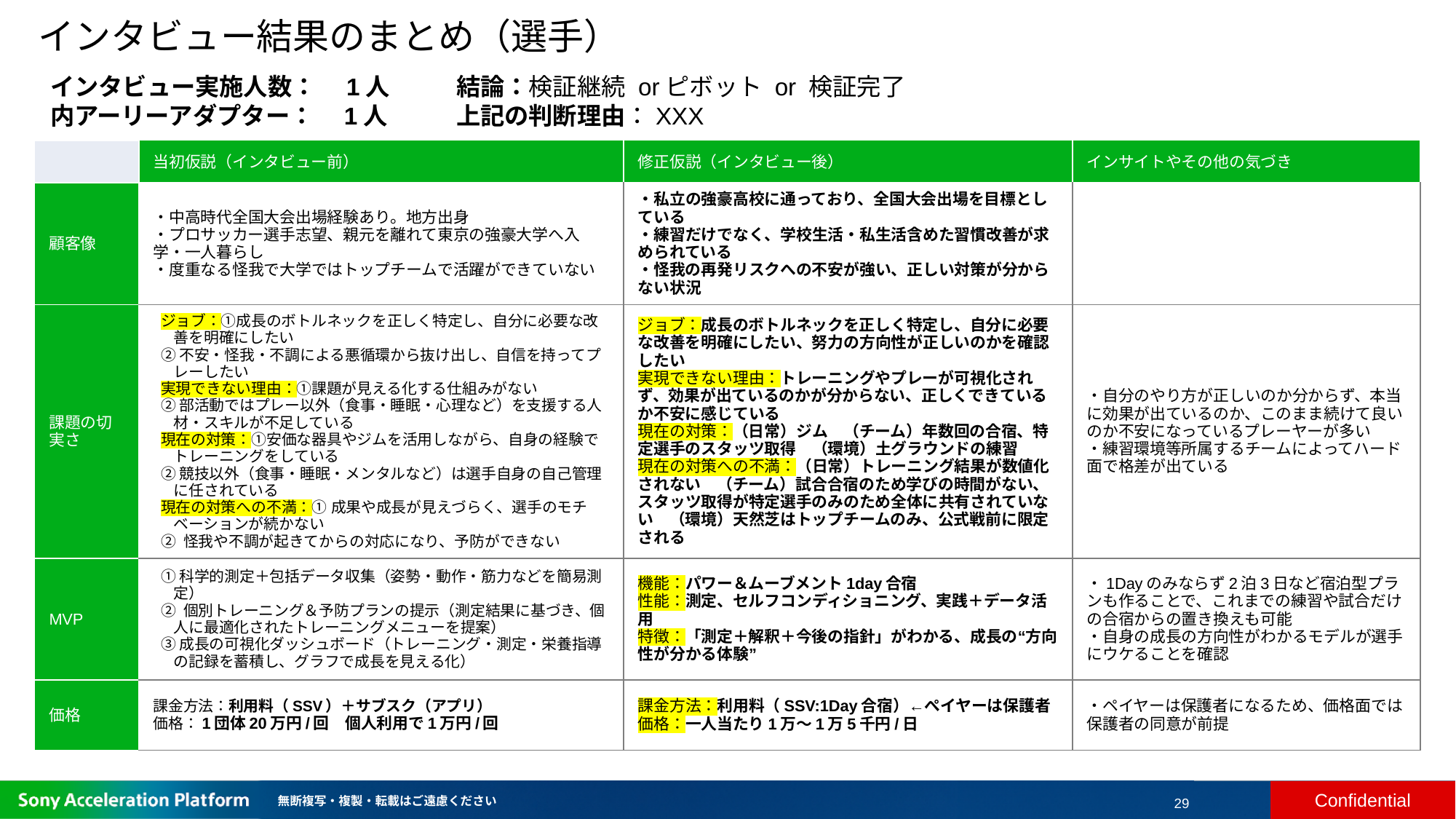

# インタビュー結果のまとめ（選手）
結論：検証継続 orピボット or 検証完了
上記の判断理由：XXX
インタビュー実施人数：　1人
内アーリーアダプター：　1人
|  | 当初仮説（インタビュー前） | 修正仮説（インタビュー後） | インサイトやその他の気づき |
| --- | --- | --- | --- |
| 顧客像 | ・中高時代全国大会出場経験あり。地方出身 ・プロサッカー選手志望、親元を離れて東京の強豪大学へ入学・一人暮らし ・度重なる怪我で大学ではトップチームで活躍ができていない | ・私立の強豪高校に通っており、全国大会出場を目標としている ・練習だけでなく、学校生活・私生活含めた習慣改善が求められている ・怪我の再発リスクへの不安が強い、正しい対策が分からない状況 |  |
| 課題の切実さ | ジョブ：​①成長のボトルネックを正しく特定し、自分に必要な改善を明確にしたい ②不安・怪我・不調による悪循環から抜け出し、自信を持ってプレーしたい 実現できない理由：​①課題が見える化する仕組みがない ②部活動ではプレー以外（食事・睡眠・心理など）を支援する人材・スキルが不足している 現在の対策：​①安価な器具やジムを活用しながら、自身の経験でトレーニングをしている ②競技以外（食事・睡眠・メンタルなど）は選手自身の自己管理に任されている 現在の対策への不満：① 成果や成長が見えづらく、選手のモチベーションが続かない ② 怪我や不調が起きてからの対応になり、予防ができない | ジョブ：​​成長のボトルネックを正しく特定し、自分に必要な改善を明確にしたい、努力の方向性が正しいのかを確認したい 実現できない理由：​トレーニングやプレーが可視化されず、効果が出ているのかが分からない、正しくできているか不安に感じている 現在の対策：​（日常）ジム　（チーム）年数回の合宿、特定選手のスタッツ取得　（環境）土グラウンドの練習 現在の対策への不満：（日常）トレーニング結果が数値化されない　（チーム）試合合宿のため学びの時間がない、スタッツ取得が特定選手のみのため全体に共有されていない　（環境）天然芝はトップチームのみ、公式戦前に限定される | ・自分のやり方が正しいのか分からず、本当に効果が出ているのか、このまま続けて良いのか不安になっているプレーヤーが多い ・練習環境等所属するチームによってハード面で格差が出ている |
| MVP | ①科学的測定＋包括データ収集（姿勢・動作・筋力などを簡易測定） ② 個別トレーニング＆予防プランの提示（測定結果に基づき、個人に最適化されたトレーニングメニューを提案） ③成長の可視化ダッシュボード（トレーニング・測定・栄養指導の記録を蓄積し、グラフで成長を見える化） | 機能：パワー＆ムーブメント1day合宿 性能：測定、セルフコンディショニング、実践＋データ活用 特徴：「測定＋解釈＋今後の指針」がわかる、成長の“方向性が分かる体験” | ・1Dayのみならず2泊3日など宿泊型プランも作ることで、これまでの練習や試合だけの合宿からの置き換えも可能 ・自身の成長の方向性がわかるモデルが選手にウケることを確認 |
| 価格 | 課金方法：利用料（SSV）＋サブスク（アプリ） 価格：1団体20万円/回　個人利用で1万円/回 | 課金方法：利用料（SSV:1Day合宿）←ぺイヤーは保護者 価格：一人当たり1万〜1万5千円/日 | ・ペイヤーは保護者になるため、価格面では保護者の同意が前提 |